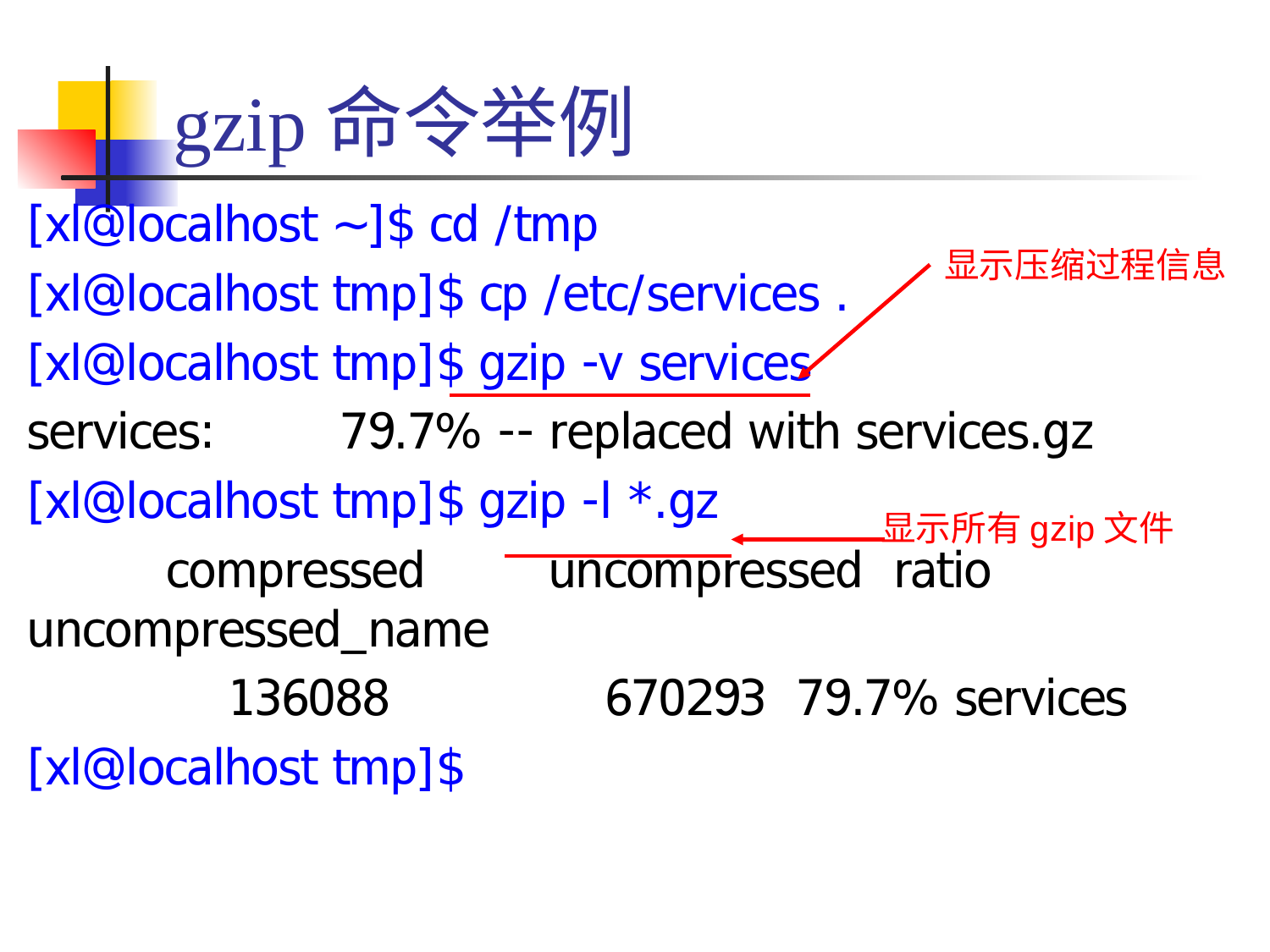

# gzip命令举例
[xl@localhost ~]$ cd /tmp
[xl@localhost tmp]$ cp /etc/services .
[xl@localhost tmp]$ gzip -v services
services:        79.7% -- replaced with services.gz
[xl@localhost tmp]$ gzip -l *.gz
         compressed        uncompressed  ratio uncompressed_name
             136088              670293  79.7% services
[xl@localhost tmp]$

显示压缩过程信息
显示所有gzip文件